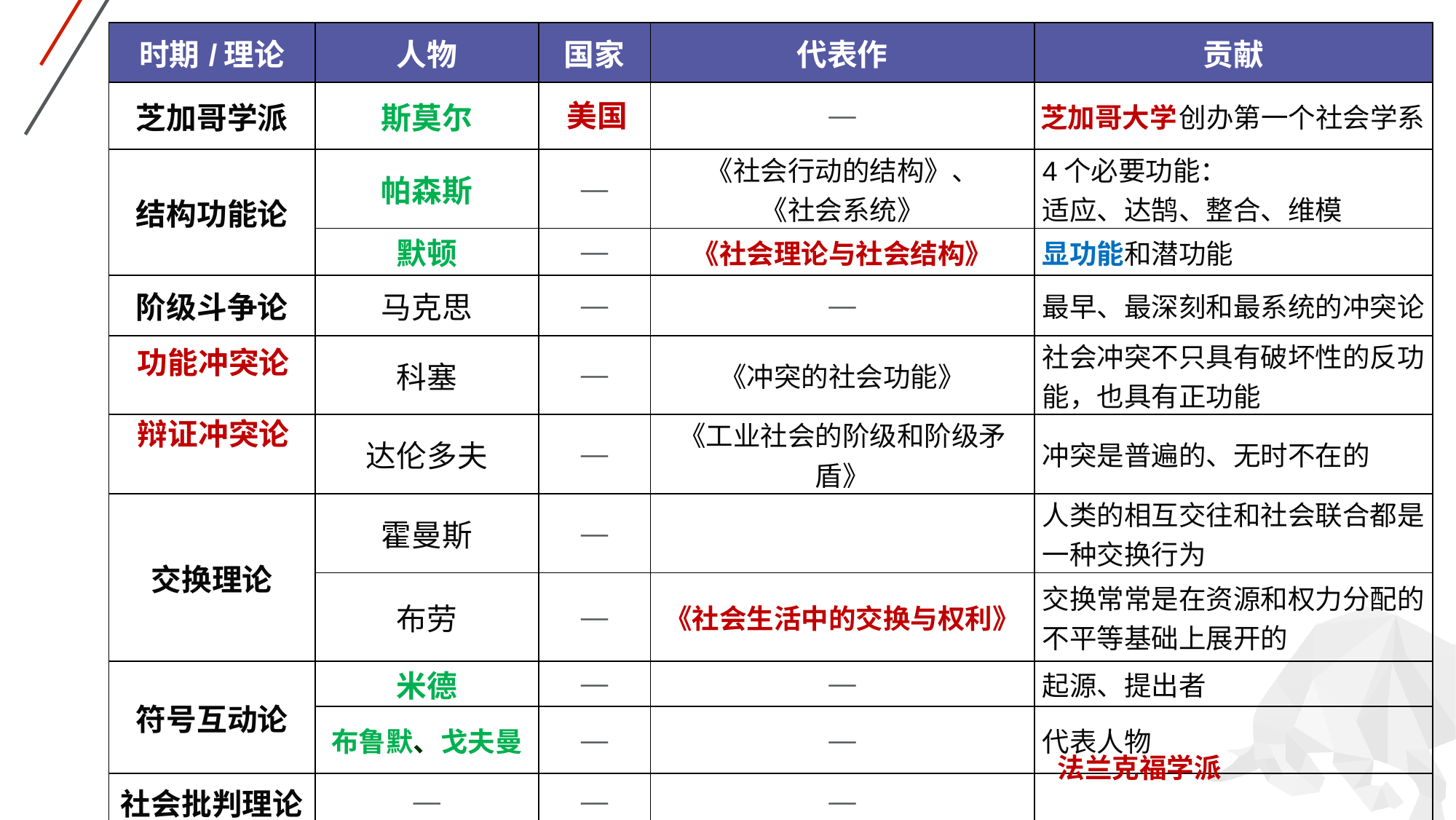

| 时期/理论 | 人物 | 国家 | 代表作 | 贡献 |
| --- | --- | --- | --- | --- |
| 芝加哥学派 | 斯莫尔 |  | — | 创办第一个社会学系 |
| 结构功能论 | 帕森斯 | — | 《社会行动的结构》、 《社会系统》 | 4个必要功能： 适应、达鹄、整合、维模 |
|  | 默顿 | — | 《社会理论与社会结构》 | 显功能和潜功能 |
| 阶级斗争论 | 马克思 | — | — | 最早、最深刻和最系统的冲突论 |
|  | 科塞 | — | 《冲突的社会功能》 | 社会冲突不只具有破坏性的反功能，也具有正功能 |
|  | 达伦多夫 | — | 《工业社会的阶级和阶级矛盾》 | 冲突是普遍的、无时不在的 |
| 交换理论 | 霍曼斯 | — |  | 人类的相互交往和社会联合都是一种交换行为 |
|  | 布劳 | — | 《社会生活中的交换与权利》 | 交换常常是在资源和权力分配的不平等基础上展开的 |
| 符号互动论 | 米德 | — | — | 起源、提出者 |
|  | 布鲁默、戈夫曼 | — | — | 代表人物 |
| 社会批判理论 | — | — | — |  |
美国
芝加哥大学
功能冲突论
辩证冲突论
法兰克福学派